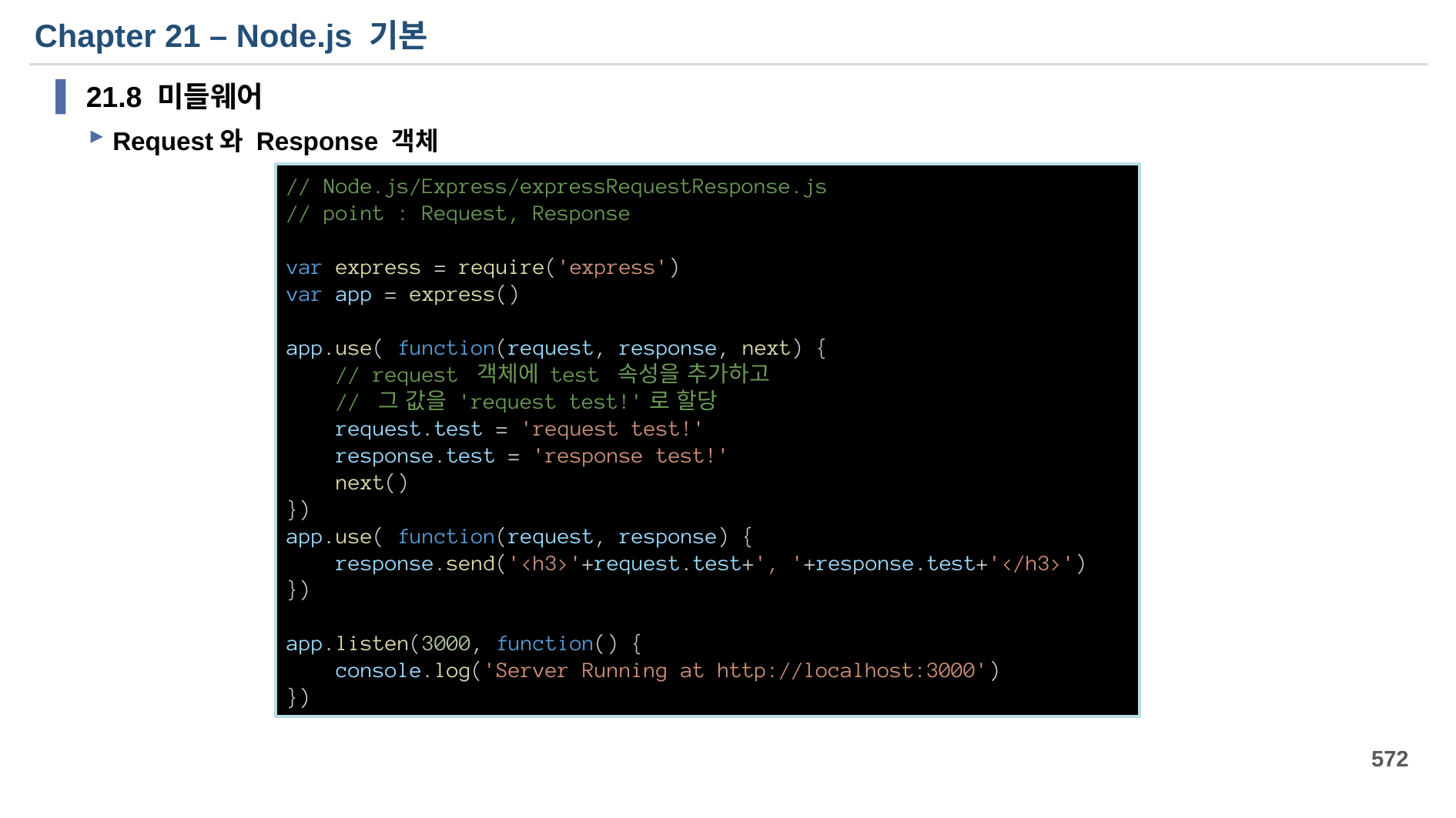

# Chapter 21 – Node.js 기본
21.8 미들웨어
Request와 Response 객체

// Node.js/Express/expressRequestResponse.js
// point : Request, Response
var express = require('express')
var app = express()
app.use( function(request, response, next) {
    // request 객체에 test 속성을 추가하고
    // 그 값을 'request test!'로 할당
    request.test = 'request test!'
    response.test = 'response test!'
    next()
})
app.use( function(request, response) {
    response.send('<h3>'+request.test+', '+response.test+'</h3>')
})
app.listen(3000, function() {
    console.log('Server Running at http://localhost:3000')
})
572